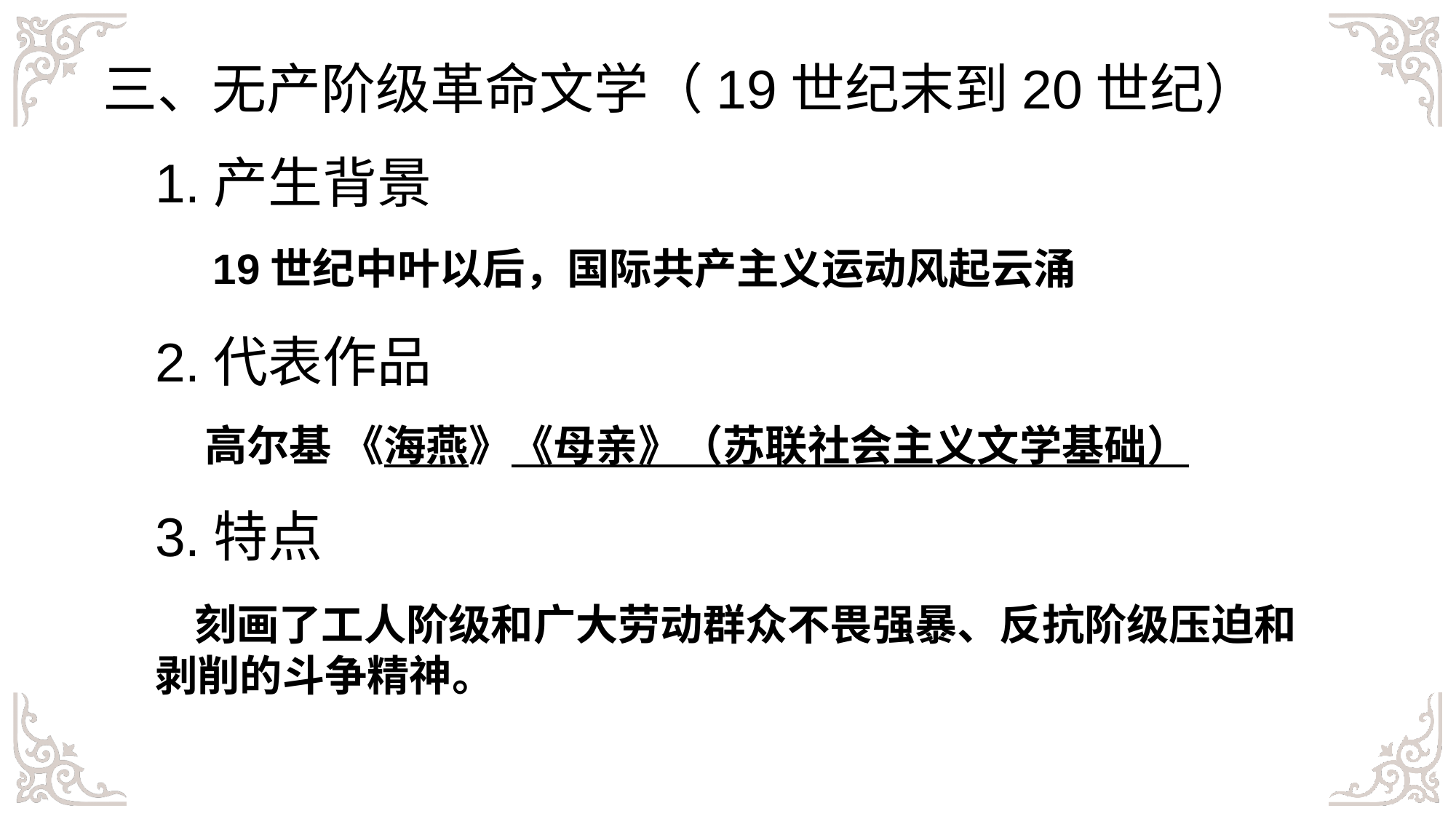

三、无产阶级革命文学（19世纪末到20世纪）
1.产生背景
19世纪中叶以后，国际共产主义运动风起云涌
2.代表作品
高尔基 《海燕》《母亲》（苏联社会主义文学基础）
3.特点
   刻画了工人阶级和广大劳动群众不畏强暴、反抗阶级压迫和剥削的斗争精神。